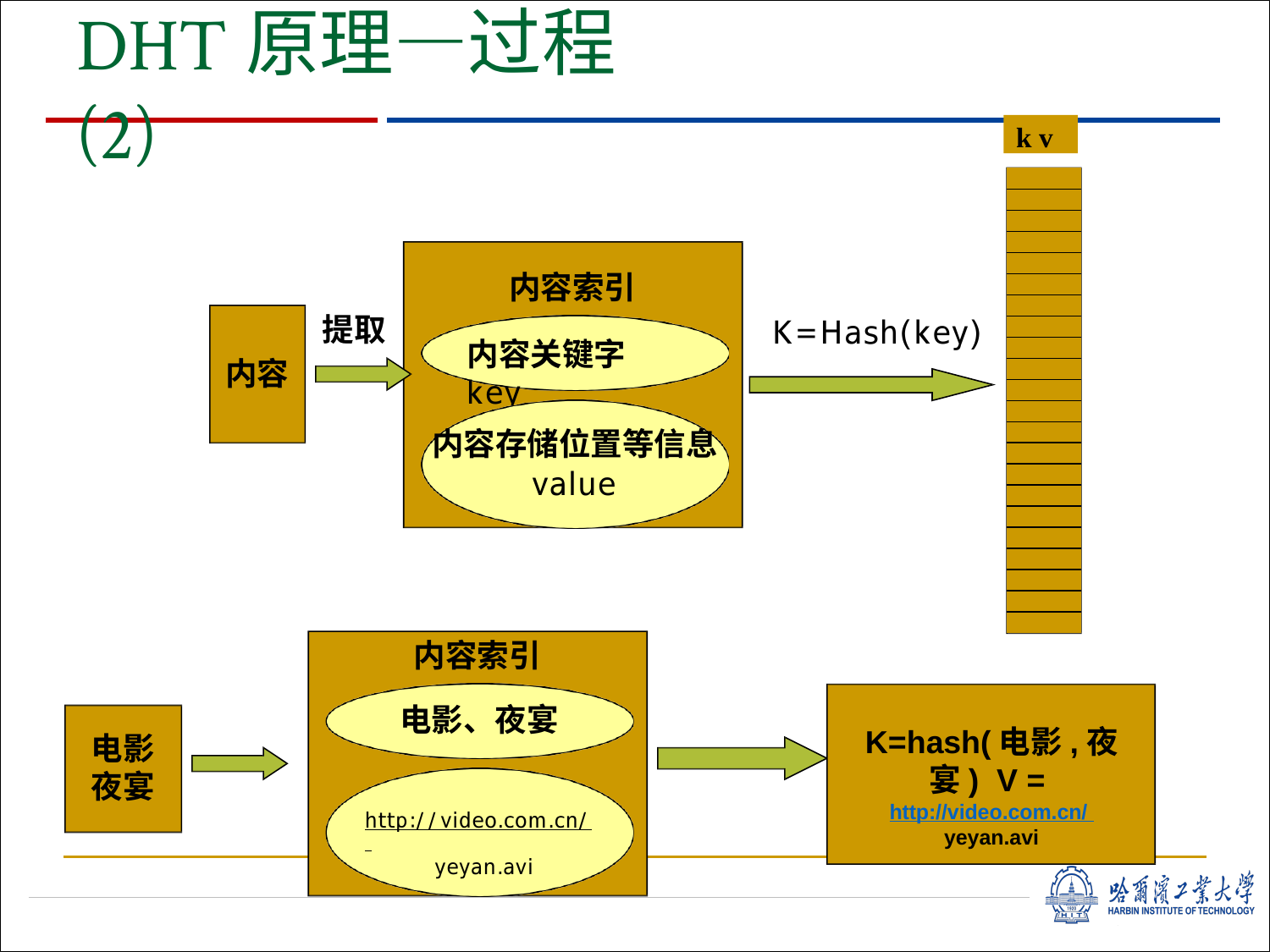

# DHT原理—过程 (2)
k v

|  |
| --- |
|  |
|  |
|  |
|  |
|  |
|  |
|  |
|  |
|  |
|  |
|  |
|  |
|  |
|  |
|  |
|  |
|  |
|  |
|  |
|  |
|  |

内容索引

提取
K=Hash(key)

内容关键字key
内容

内容存储位置等信息
value

内容索引
电影、夜宴

K=hash(电影,夜宴)  V = http://video.com.cn/  yeyan.avi
电影 夜宴

http://video.com.cn/  yeyan.avi

33